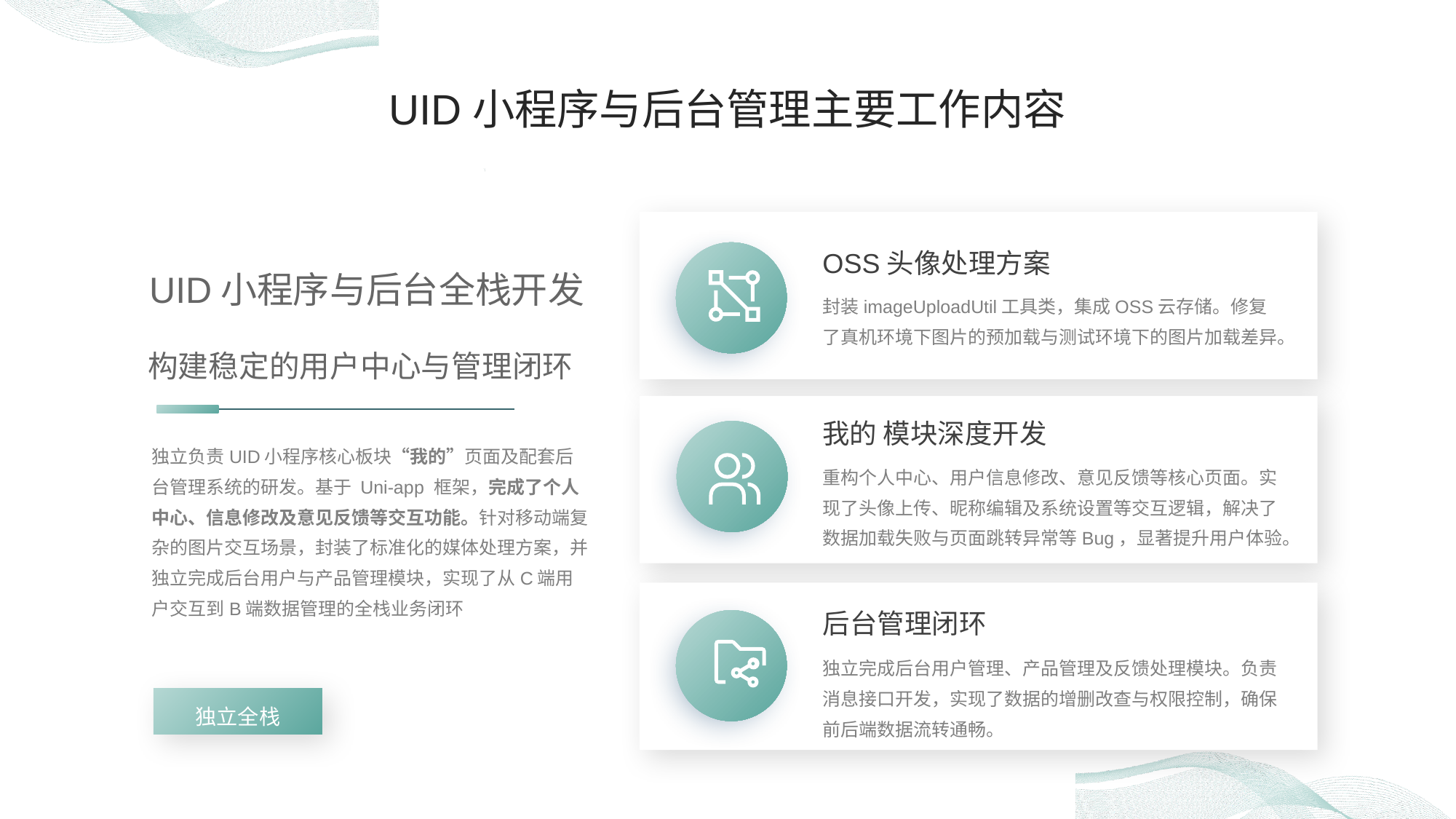

UID小程序与后台管理主要工作内容

OSS头像处理方案

UID小程序与后台全栈开发

封装imageUploadUtil工具类，集成OSS云存储。修复了真机环境下图片的预加载与测试环境下的图片加载差异。
构建稳定的用户中心与管理闭环

我的 模块深度开发

独立负责UID小程序核心板块“我的”页面及配套后台管理系统的研发。基于 Uni-app 框架，完成了个人中心、信息修改及意见反馈等交互功能。针对移动端复杂的图片交互场景，封装了标准化的媒体处理方案，并独立完成后台用户与产品管理模块，实现了从C端用户交互到B端数据管理的全栈业务闭环
重构个人中心、用户信息修改、意见反馈等核心页面。实现了头像上传、昵称编辑及系统设置等交互逻辑，解决了数据加载失败与页面跳转异常等Bug，显著提升用户体验。

后台管理闭环

独立完成后台用户管理、产品管理及反馈处理模块。负责消息接口开发，实现了数据的增删改查与权限控制，确保前后端数据流转通畅。
独立全栈